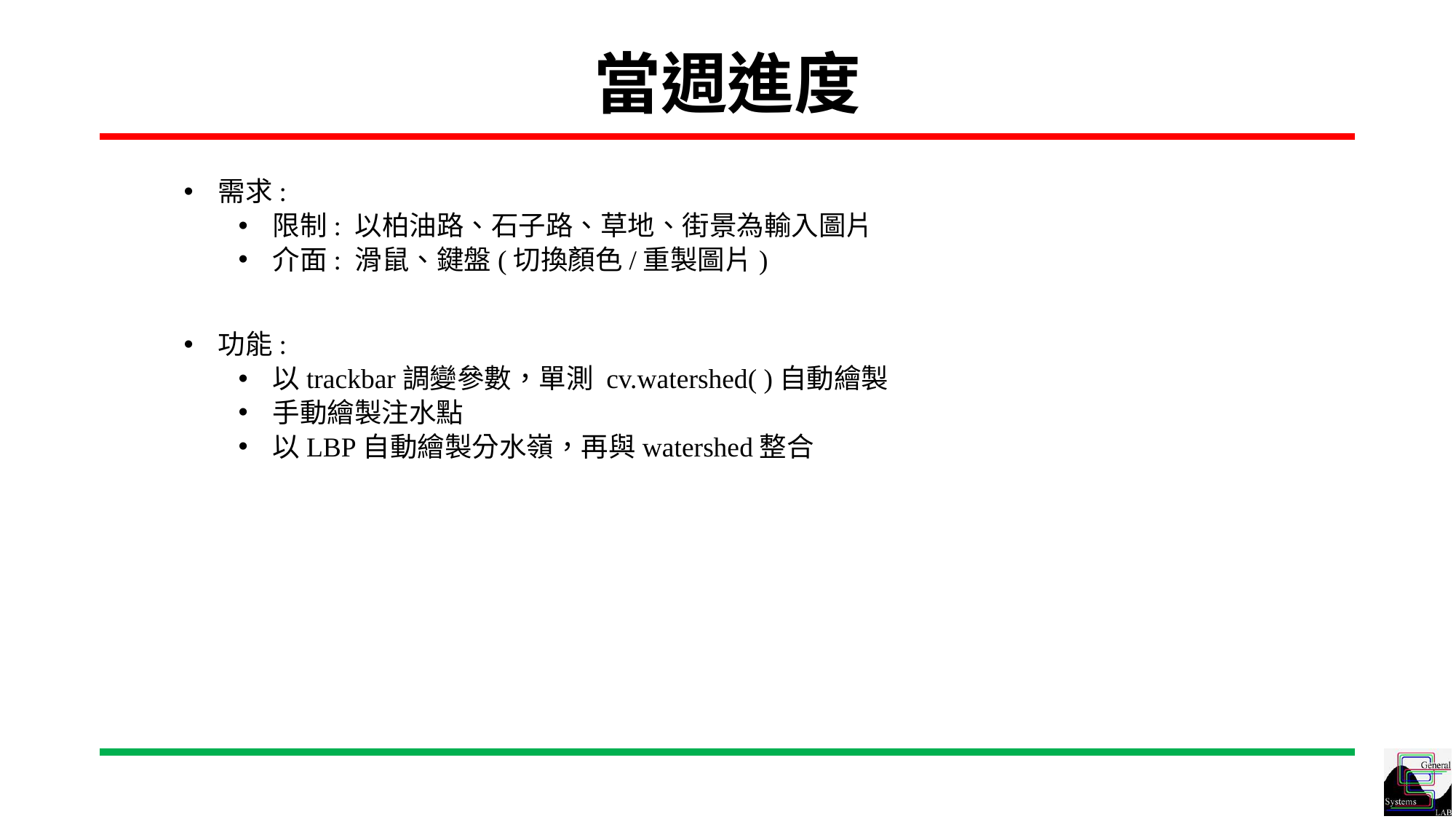

# 當週進度
需求:
限制: 以柏油路、石子路、草地、街景為輸入圖片
介面: 滑鼠、鍵盤(切換顏色/重製圖片)

功能:
以trackbar調變參數，單測 cv.watershed( )自動繪製
手動繪製注水點
以LBP自動繪製分水嶺，再與watershed整合